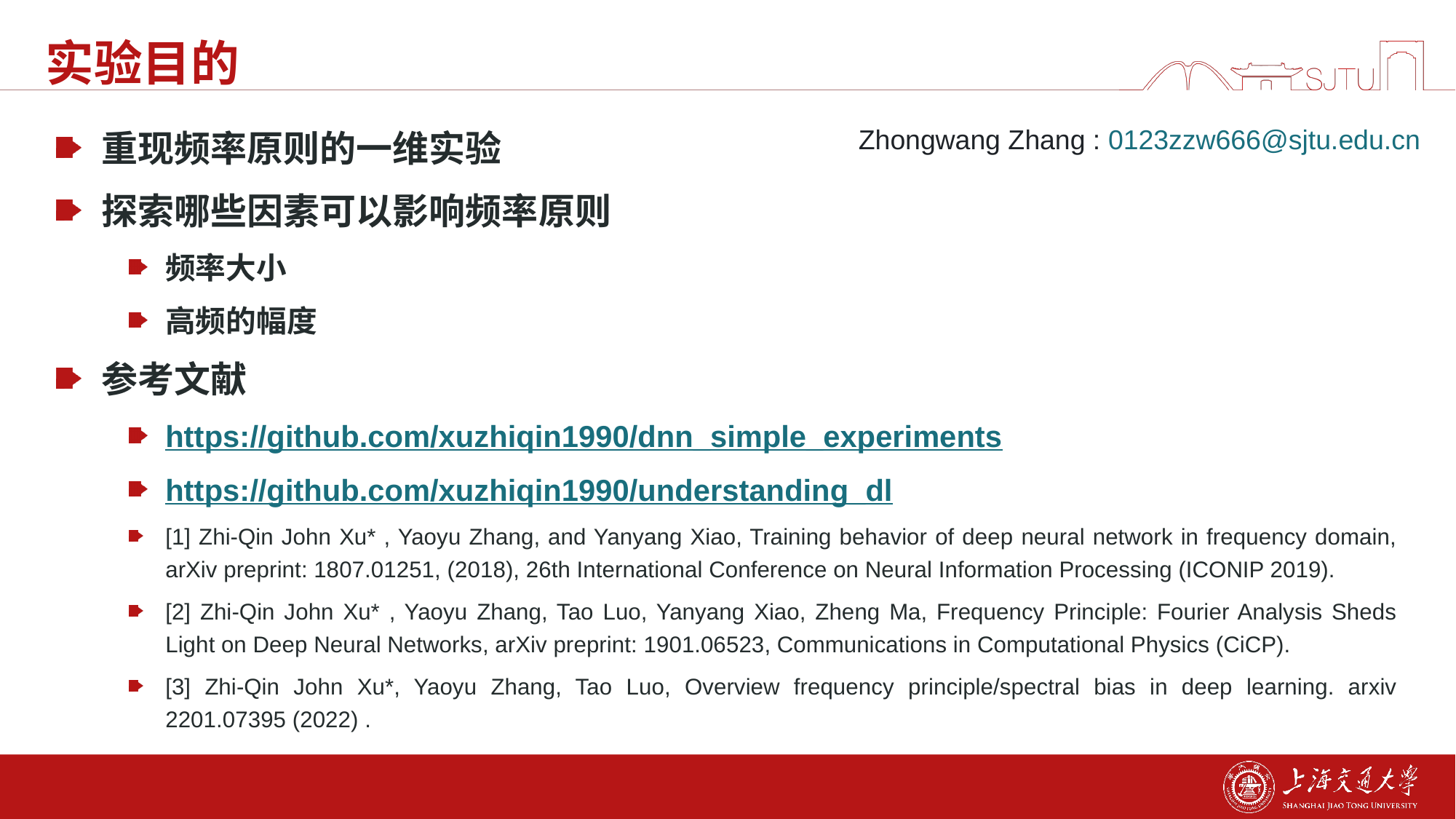

# 实验目的
实验目的
重现频率原则的一维实验
探索哪些因素可以影响频率原则
频率大小
高频的幅度
参考文献
https://github.com/xuzhiqin1990/dnn_simple_experiments
https://github.com/xuzhiqin1990/understanding_dl
[1] Zhi-Qin John Xu* , Yaoyu Zhang, and Yanyang Xiao, Training behavior of deep neural network in frequency domain, arXiv preprint: 1807.01251, (2018), 26th International Conference on Neural Information Processing (ICONIP 2019).
[2] Zhi-Qin John Xu* , Yaoyu Zhang, Tao Luo, Yanyang Xiao, Zheng Ma, Frequency Principle: Fourier Analysis Sheds Light on Deep Neural Networks, arXiv preprint: 1901.06523, Communications in Computational Physics (CiCP).
[3] Zhi-Qin John Xu*, Yaoyu Zhang, Tao Luo, Overview frequency principle/spectral bias in deep learning. arxiv 2201.07395 (2022) .

Zhongwang Zhang : 0123zzw666@sjtu.edu.cn